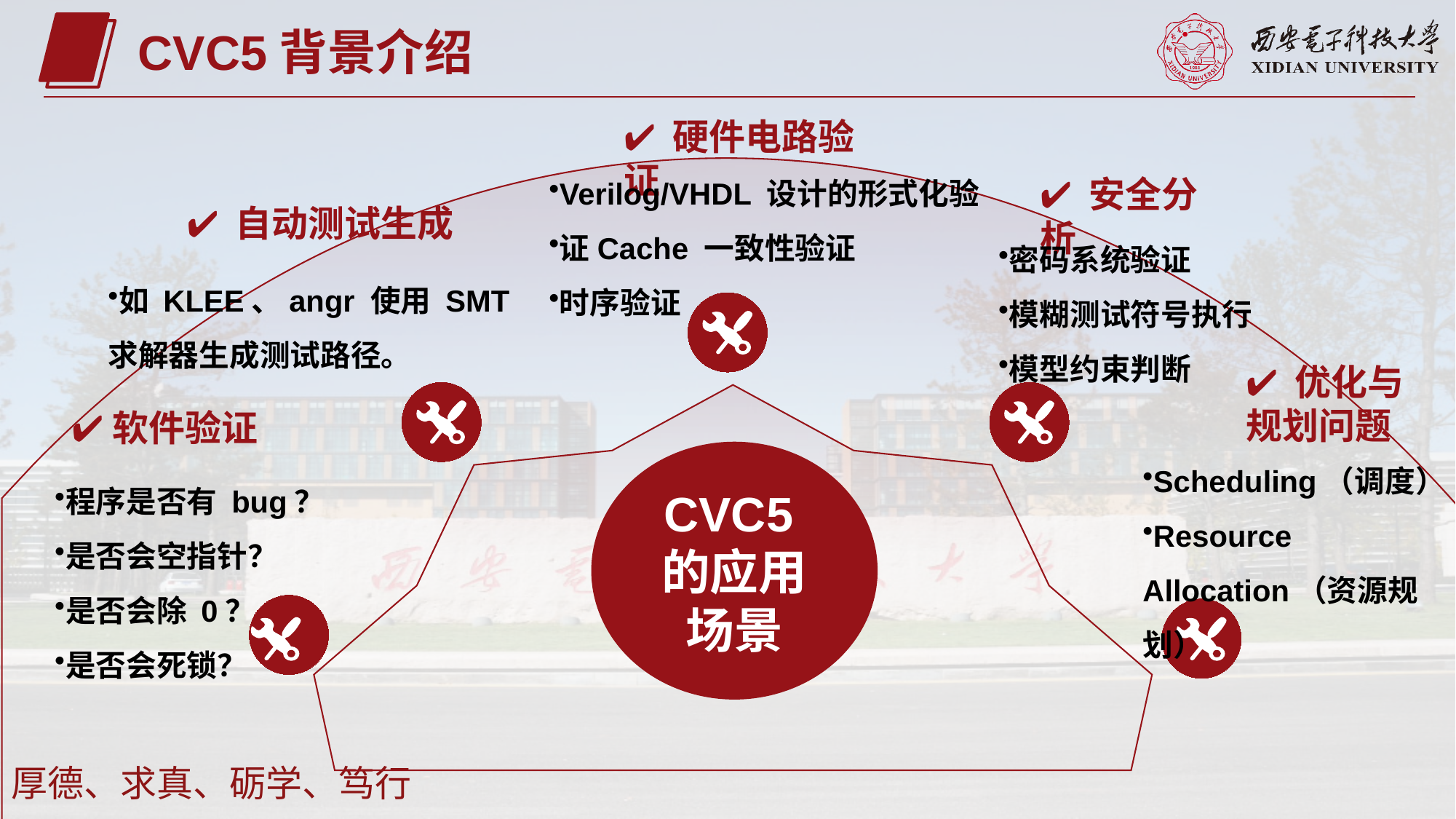

CVC5背景介绍
✔ 硬件电路验证
Verilog/VHDL 设计的形式化验
证Cache 一致性验证
时序验证

✔ 安全分析
✔ 自动测试生成
密码系统验证
模糊测试符号执行
模型约束判断
如 KLEE、angr 使用 SMT 求解器生成测试路径。

✔ 优化与规划问题

✔软件验证

Scheduling（调度）
Resource Allocation（资源规划）

CVC5的应用场景
程序是否有 bug？
是否会空指针？
是否会除 0？
是否会死锁？